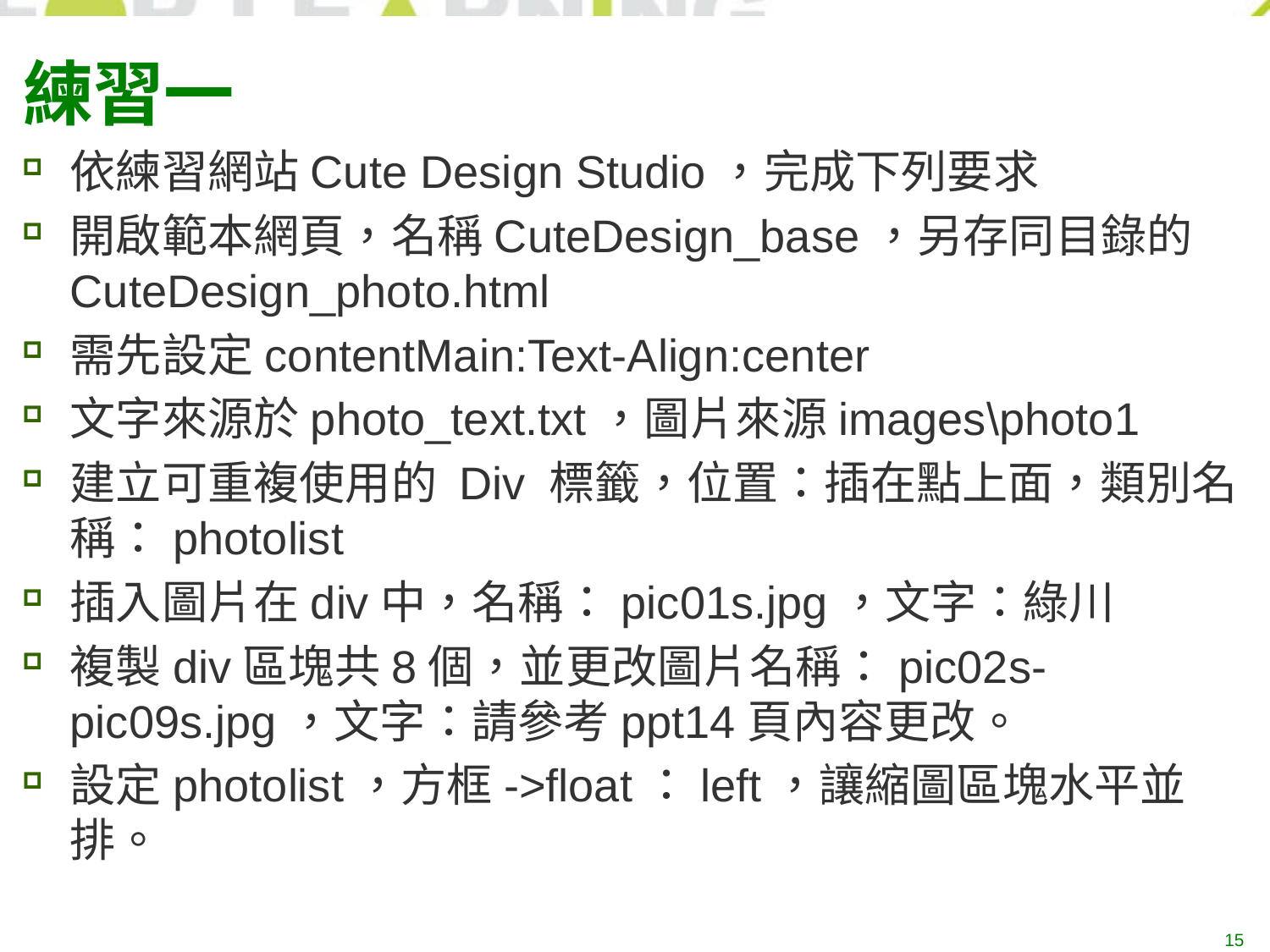

# 練習一
依練習網站Cute Design Studio，完成下列要求
開啟範本網頁，名稱CuteDesign_base，另存同目錄的CuteDesign_photo.html
需先設定contentMain:Text-Align:center
文字來源於photo_text.txt，圖片來源images\photo1
建立可重複使用的 Div 標籤，位置：插在點上面，類別名稱：photolist
插入圖片在div中，名稱：pic01s.jpg，文字：綠川
複製div區塊共8個，並更改圖片名稱：pic02s-pic09s.jpg，文字：請參考ppt14頁內容更改。
設定photolist，方框->float：left，讓縮圖區塊水平並排。
15